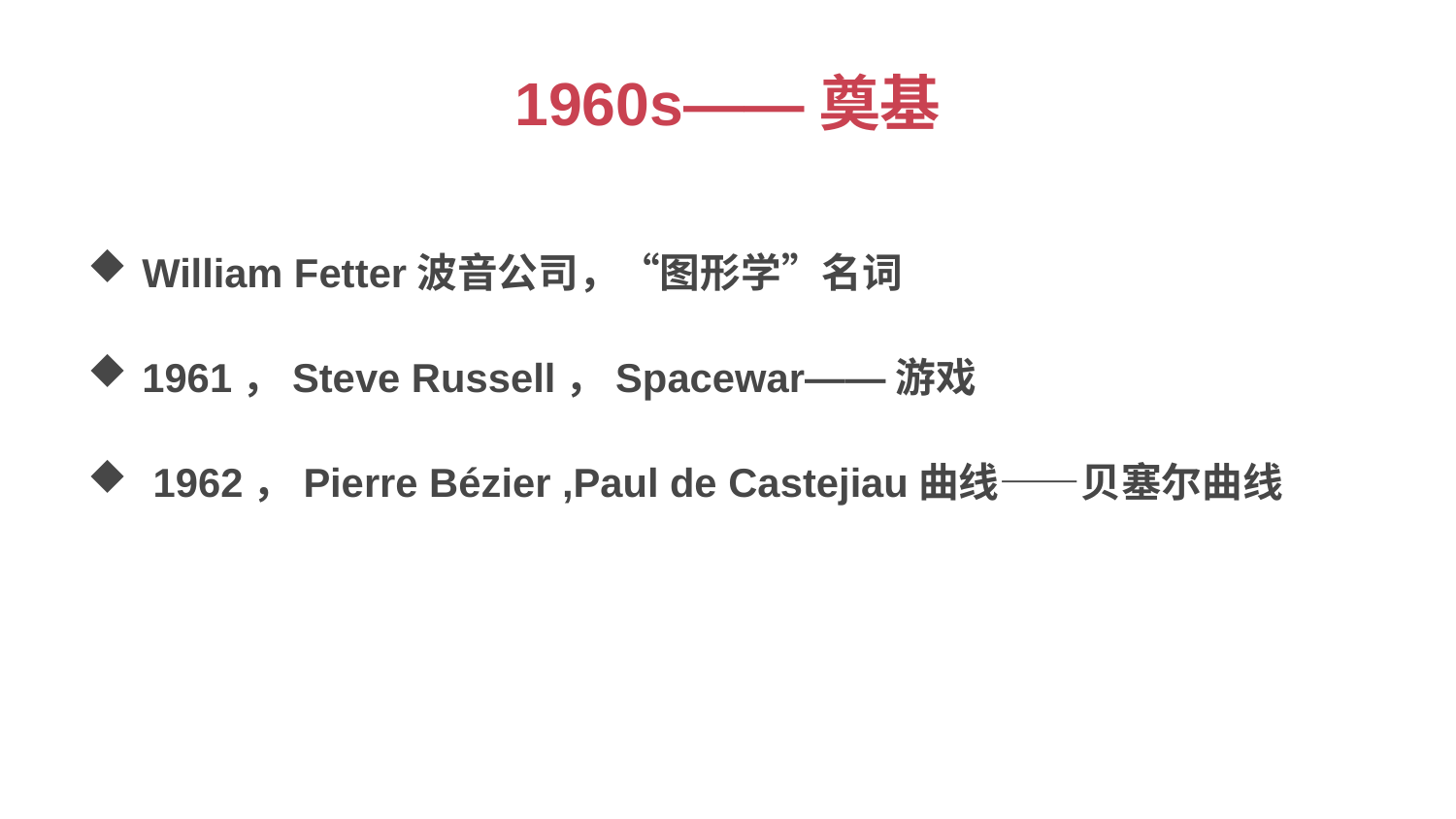

# 1960s——奠基
William Fetter波音公司，“图形学”名词
1961，Steve Russell，Spacewar——游戏
 1962，Pierre Bézier ,Paul de Castejiau曲线——贝塞尔曲线